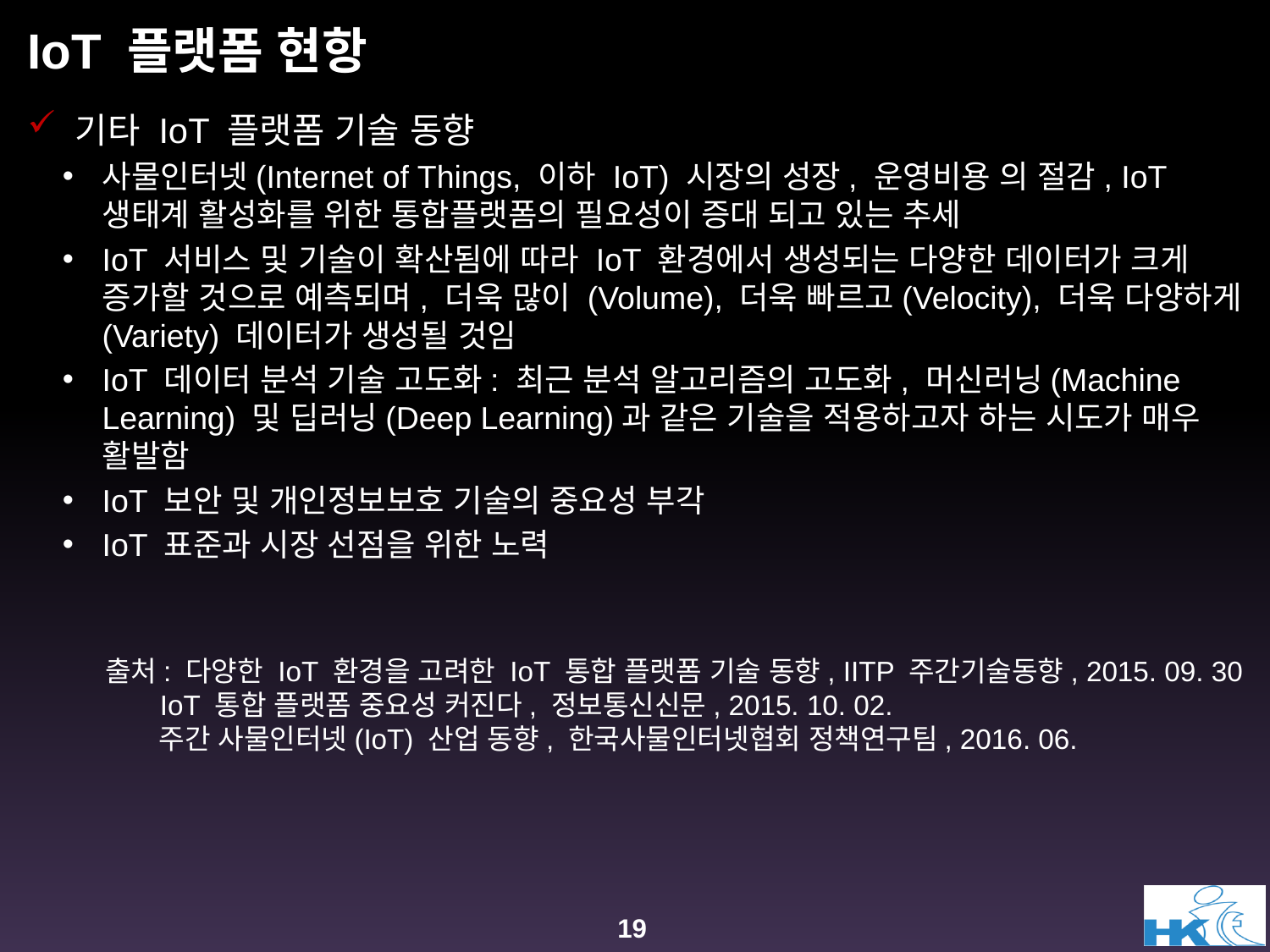

# IoT 플랫폼 현항
기타 IoT 플랫폼 기술 동향
사물인터넷(Internet of Things, 이하 IoT) 시장의 성장, 운영비용 의 절감, IoT 생태계 활성화를 위한 통합플랫폼의 필요성이 증대 되고 있는 추세
IoT 서비스 및 기술이 확산됨에 따라 IoT 환경에서 생성되는 다양한 데이터가 크게 증가할 것으로 예측되며, 더욱 많이 (Volume), 더욱 빠르고(Velocity), 더욱 다양하게(Variety) 데이터가 생성될 것임
IoT 데이터 분석 기술 고도화: 최근 분석 알고리즘의 고도화, 머신러닝(Machine Learning) 및 딥러닝(Deep Learning)과 같은 기술을 적용하고자 하는 시도가 매우 활발함
IoT 보안 및 개인정보보호 기술의 중요성 부각
IoT 표준과 시장 선점을 위한 노력
출처: 다양한 IoT 환경을 고려한 IoT 통합 플랫폼 기술 동향, IITP 주간기술동향, 2015. 09. 30
       IoT 통합 플랫폼 중요성 커진다, 정보통신신문, 2015. 10. 02.
      주간 사물인터넷(IoT) 산업 동향, 한국사물인터넷협회 정책연구팀, 2016. 06.
19